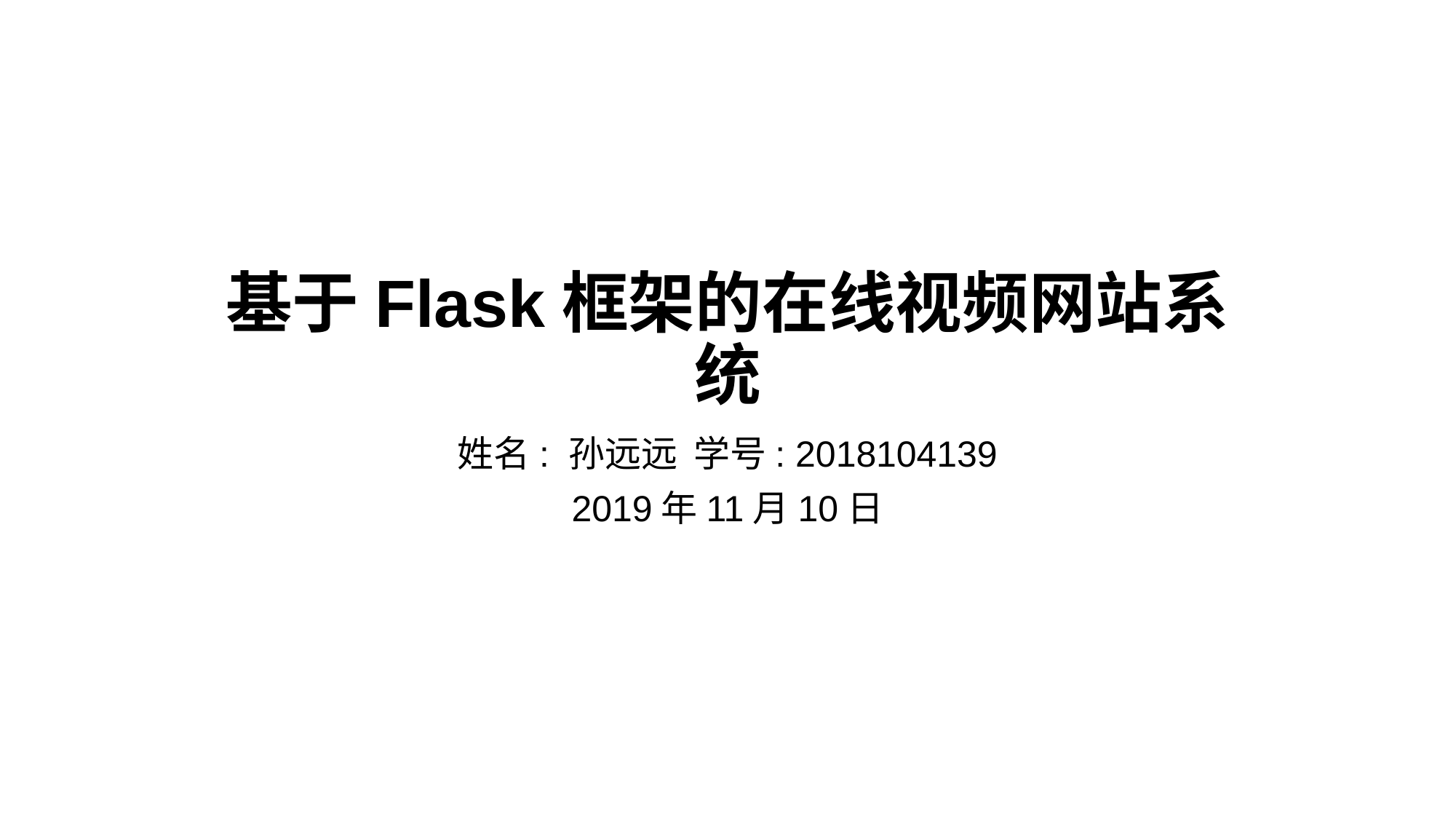

# 基于Flask框架的在线视频网站系统
姓名: 孙远远  学号: 2018104139
2019年11月10日